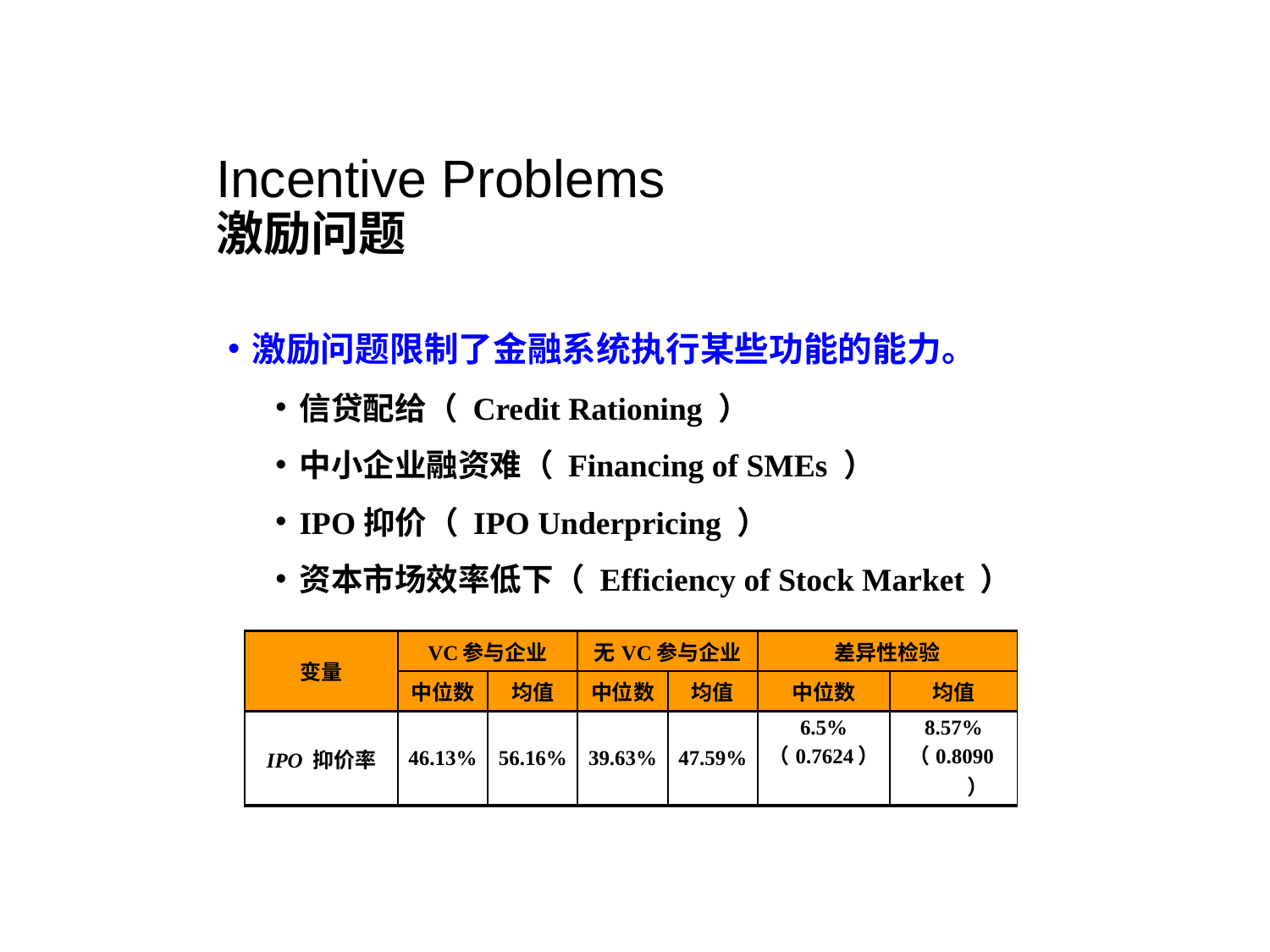

# Incentive Problems 激励问题
激励问题限制了金融系统执行某些功能的能力。
信贷配给（ Credit Rationing ）
中小企业融资难（ Financing of SMEs ）
IPO抑价（ IPO Underpricing ）
资本市场效率低下（ Efficiency of Stock Market ）
| 变量 | VC参与企业 |  | 无VC参与企业 |  | 差异性检验 |  |
| --- | --- | --- | --- | --- | --- | --- |
|  | 中位数 | 均值 | 中位数 | 均值 | 中位数 | 均值 |
| IPO 抑价率 | 46.13% | 56.16% | 39.63% | 47.59% | 6.5% （0.7624） | 8.57% （0.8090） |